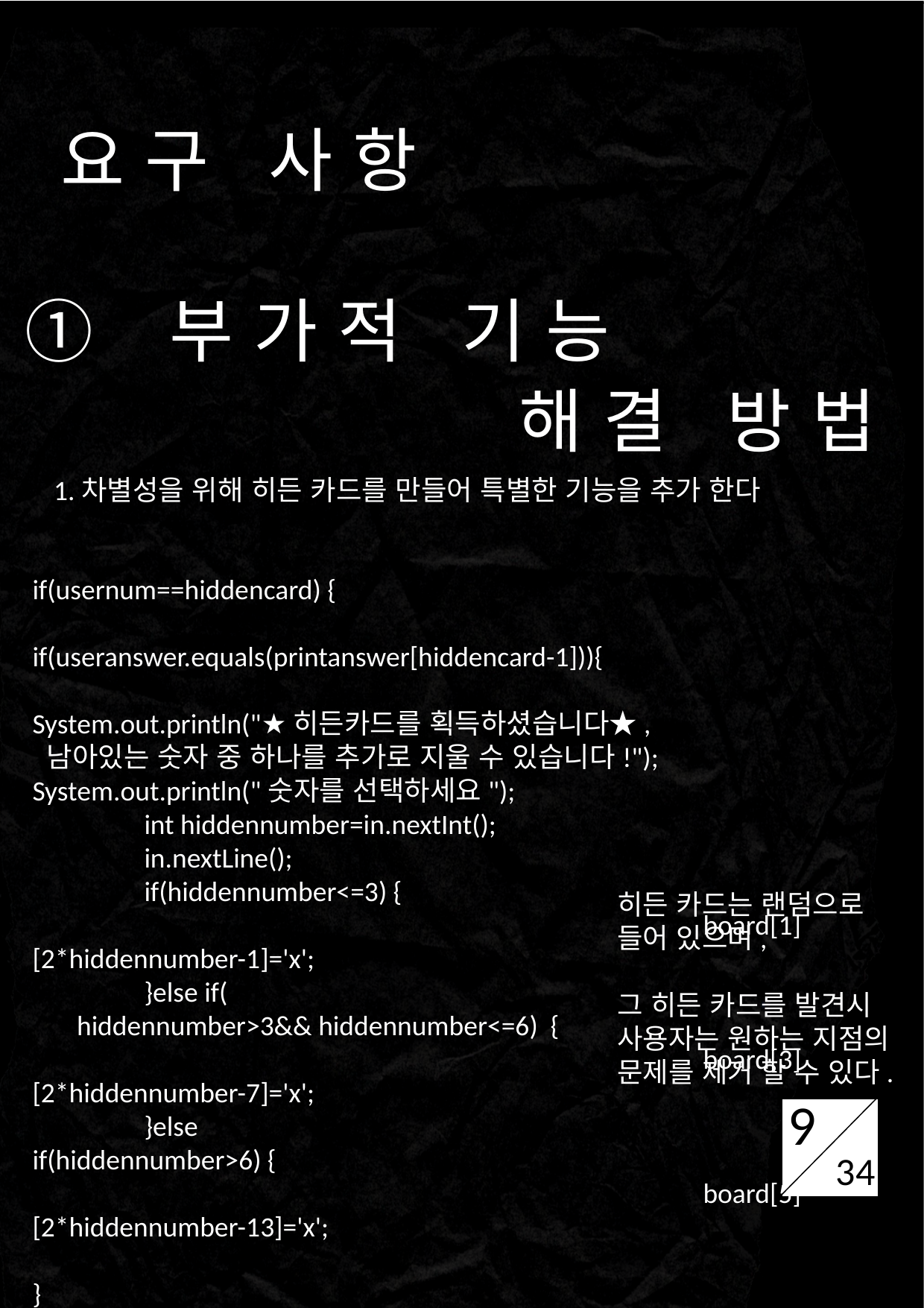

요구 사항

① 부가적 기능
해결 방법
WHAT WE DO?
1.차별성을 위해 히든 카드를 만들어 특별한 기능을 추가 한다

if(usernum==hiddencard) {

if(useranswer.equals(printanswer[hiddencard-1])){

System.out.println("★히든카드를 획득하셨습니다★,
 남아있는 숫자 중 하나를 추가로 지울 수 있습니다!");
System.out.println("숫자를 선택하세요");
	int hiddennumber=in.nextInt();
	in.nextLine();
	if(hiddennumber<=3) {
						board[1][2*hiddennumber-1]='x';
	}else if(
       hiddennumber>3&& hiddennumber<=6)  {
						board[3][2*hiddennumber-7]='x';
	}else
if(hiddennumber>6) {
						board[5][2*hiddennumber-13]='x';

}
}

9

히든 카드는 랜덤으로 들어 있으며,

그 히든 카드를 발견시
사용자는 원하는 지점의 문제를 제거 할 수 있다.

9

34